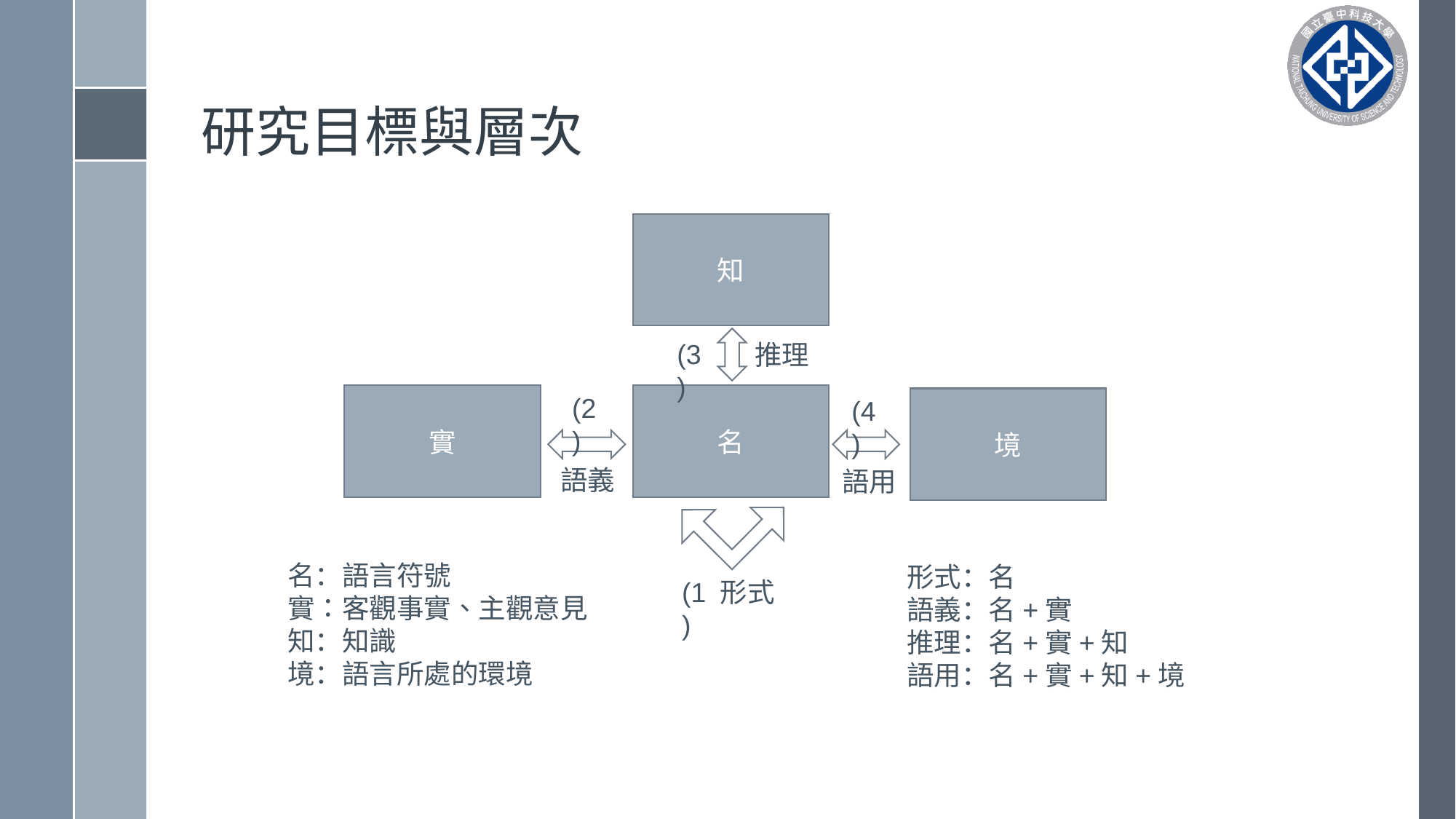

# 研究目標與層次

知

(3)
推理
實
名
(2)
(4)
境

語義
語用

名：語言符號
實：客觀事實、主觀意見
知：知識
境：語言所處的環境
形式：名
語義：名+實
推理：名+實+知
語用：名+實+知+境
(1)
形式